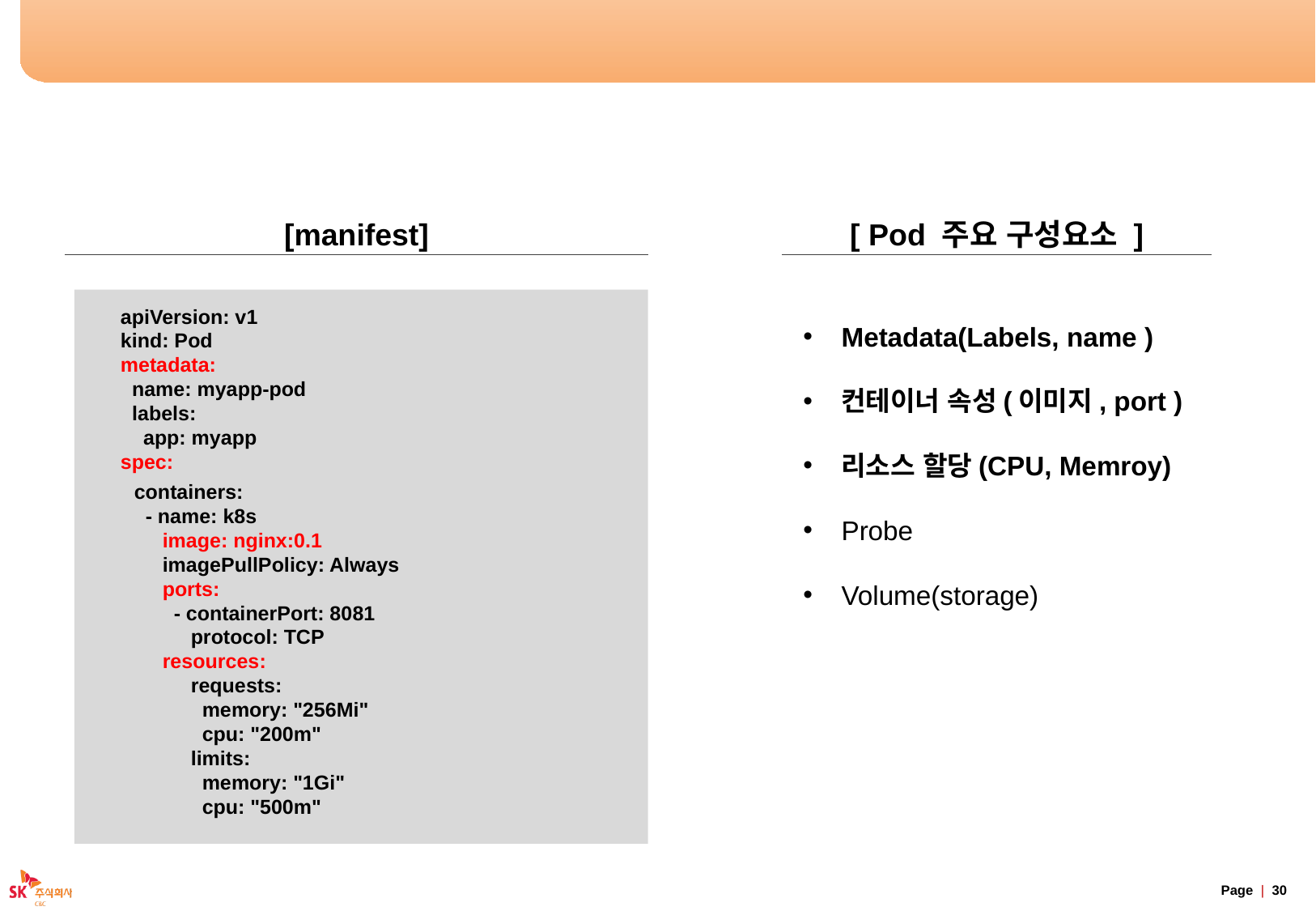

# Pod 구성
[manifest]
[ Pod 주요 구성요소 ]

apiVersion: v1
kind: Pod
metadata:
  name: myapp-pod
  labels:
    app: myapp
spec:
Metadata(Labels, name )

컨테이너 속성(이미지, port )

리소스 할당(CPU, Memroy)

Probe

Volume(storage)

containers:
  - name: k8s
     image: nginx:0.1
     imagePullPolicy: Always
     ports:
       - containerPort: 8081
          protocol: TCP
     resources:
          requests:
            memory: "256Mi"
            cpu: "200m"
          limits:
            memory: "1Gi"
            cpu: "500m"